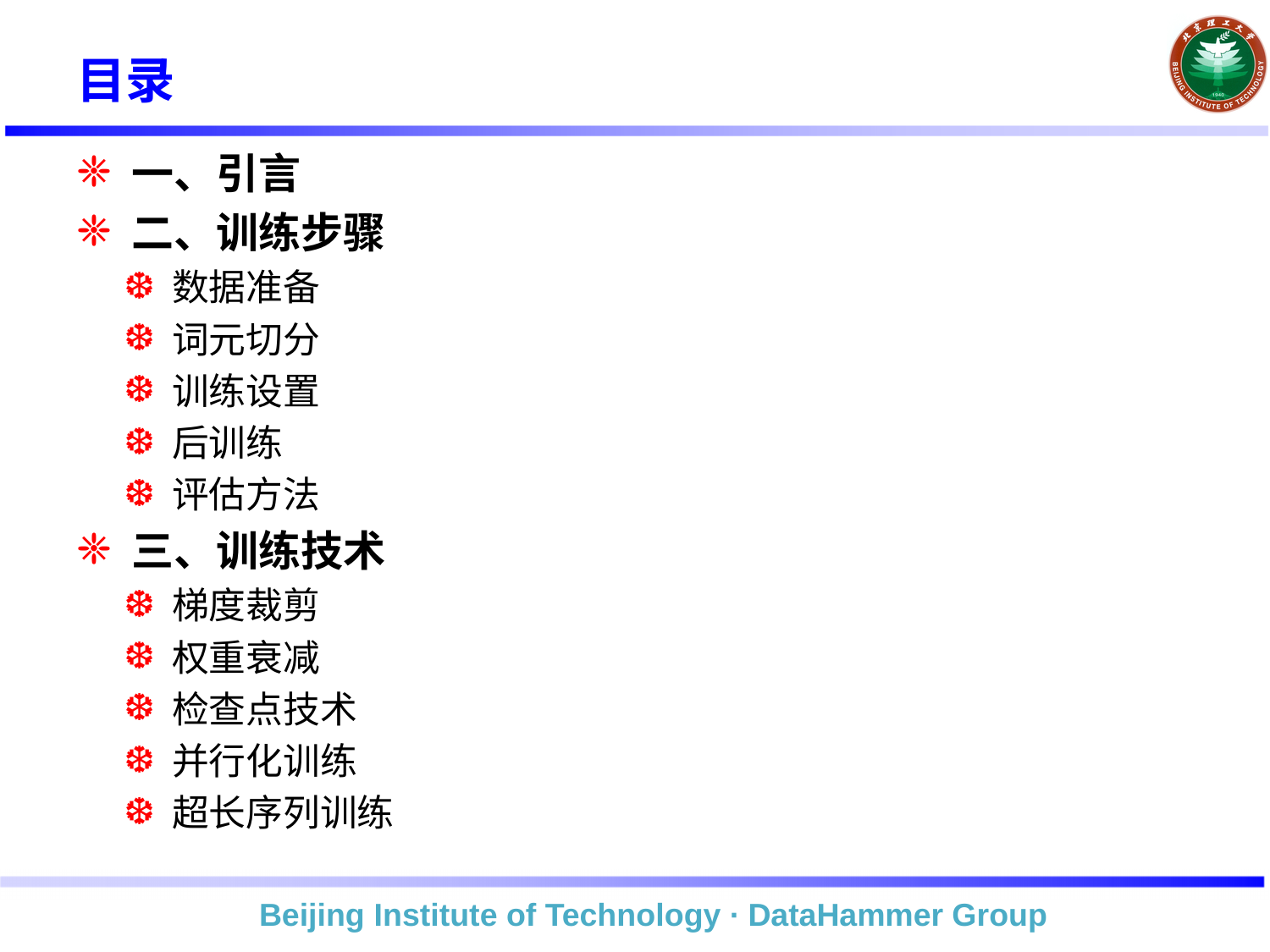

# 目录
 一、引言
 二、训练步骤
 数据准备
 词元切分
 训练设置
 后训练
 评估方法
 三、训练技术
 梯度裁剪
 权重衰减
 检查点技术
 并行化训练
 超长序列训练